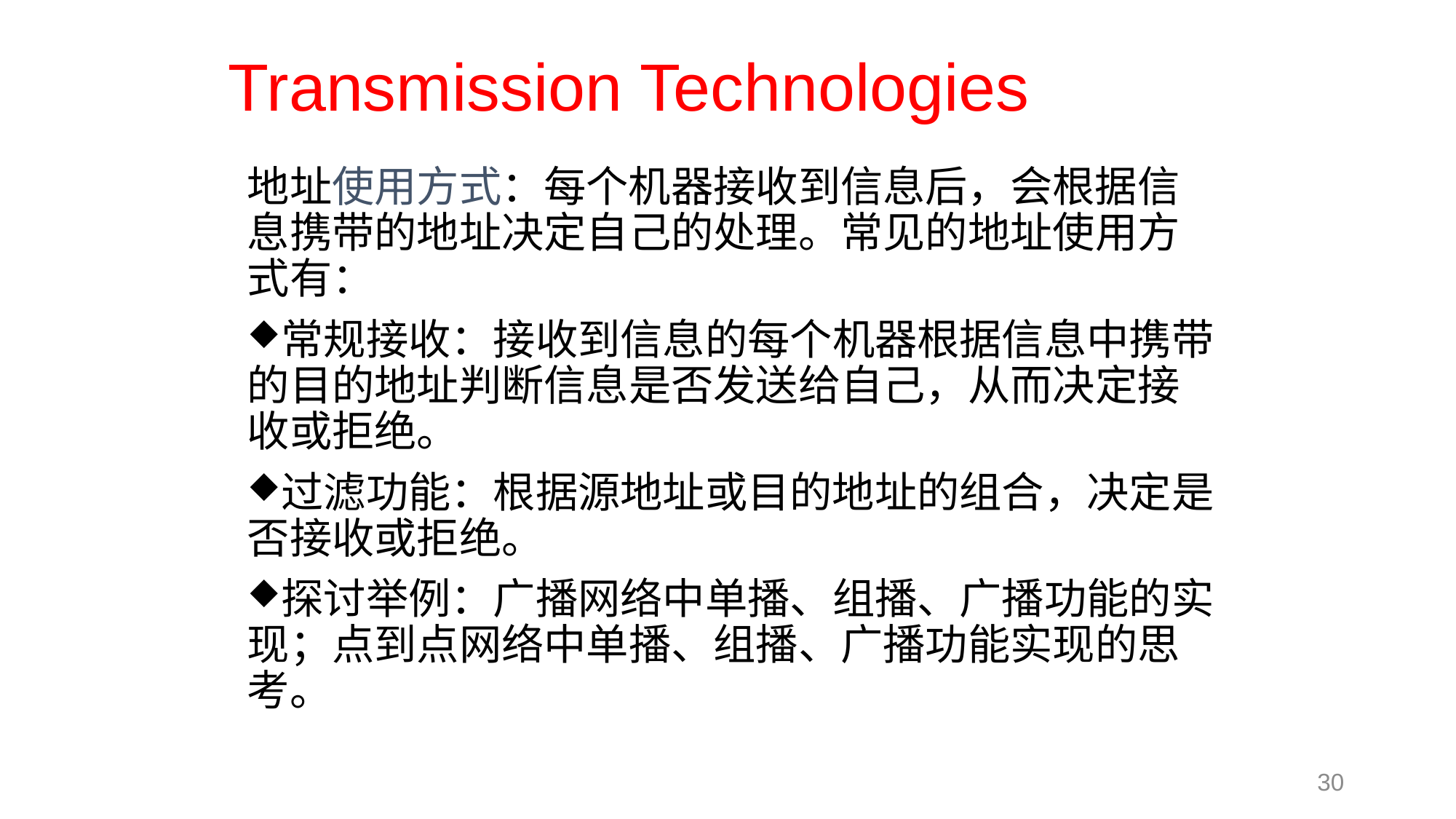

# Transmission Technologies
地址使用方式：每个机器接收到信息后，会根据信息携带的地址决定自己的处理。常见的地址使用方式有：
常规接收：接收到信息的每个机器根据信息中携带的目的地址判断信息是否发送给自己，从而决定接收或拒绝。
过滤功能：根据源地址或目的地址的组合，决定是否接收或拒绝。
探讨举例：广播网络中单播、组播、广播功能的实现；点到点网络中单播、组播、广播功能实现的思考。

30